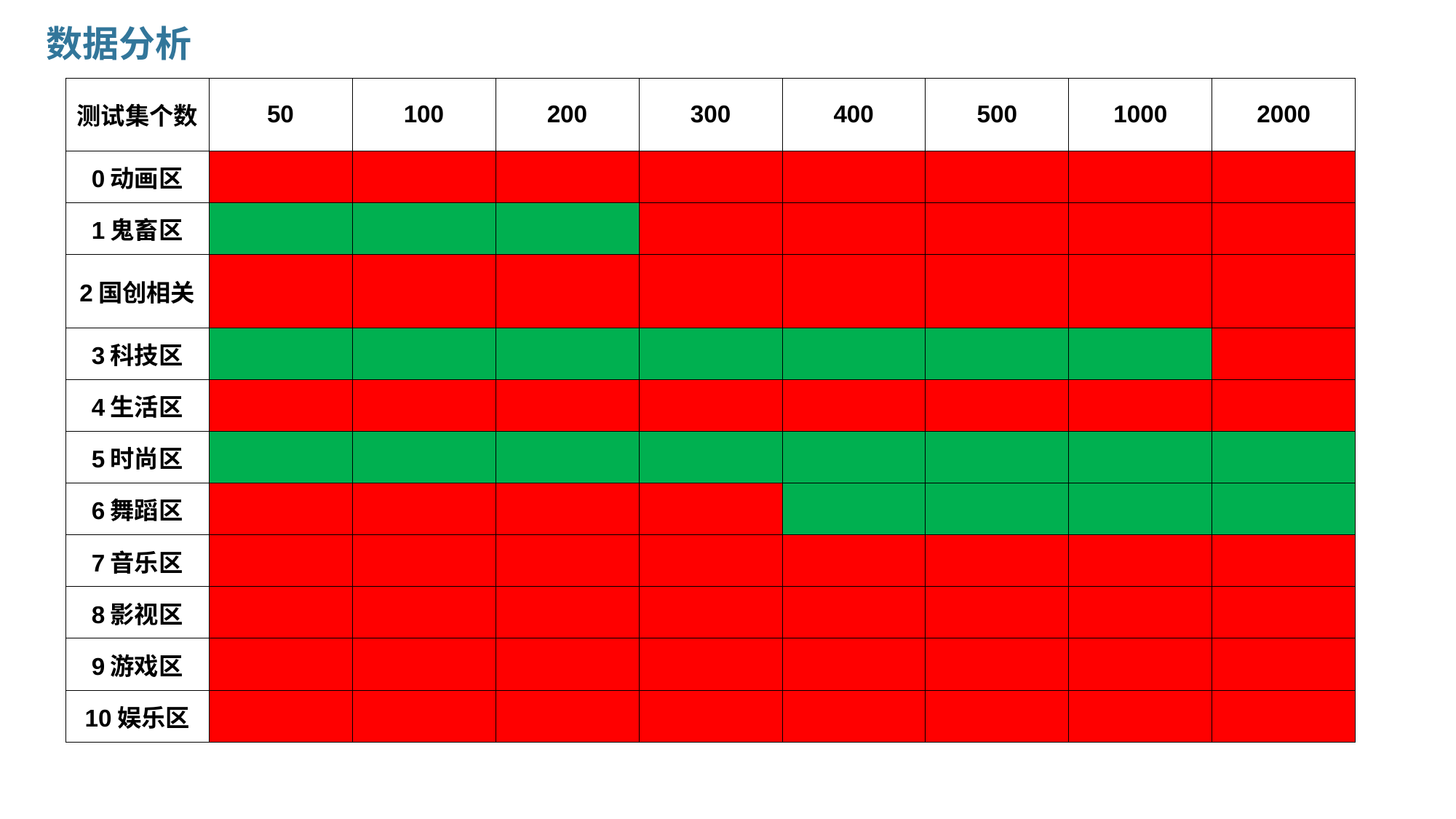

数据分析
| 测试集个数 | 50 | 100 | 200 | 300 | 400 | 500 | 1000 | 2000 |
| --- | --- | --- | --- | --- | --- | --- | --- | --- |
| 0动画区 |  |  |  |  |  |  |  |  |
| 1鬼畜区 |  |  |  |  |  |  |  |  |
| 2国创相关 |  |  |  |  |  |  |  |  |
| 3科技区 |  |  |  |  |  |  |  |  |
| 4生活区 |  |  |  |  |  |  |  |  |
| 5时尚区 |  |  |  |  |  |  |  |  |
| 6舞蹈区 |  |  |  |  |  |  |  |  |
| 7音乐区 |  |  |  |  |  |  |  |  |
| 8影视区 |  |  |  |  |  |  |  |  |
| 9游戏区 |  |  |  |  |  |  |  |  |
| 10娱乐区 |  |  |  |  |  |  |  |  |